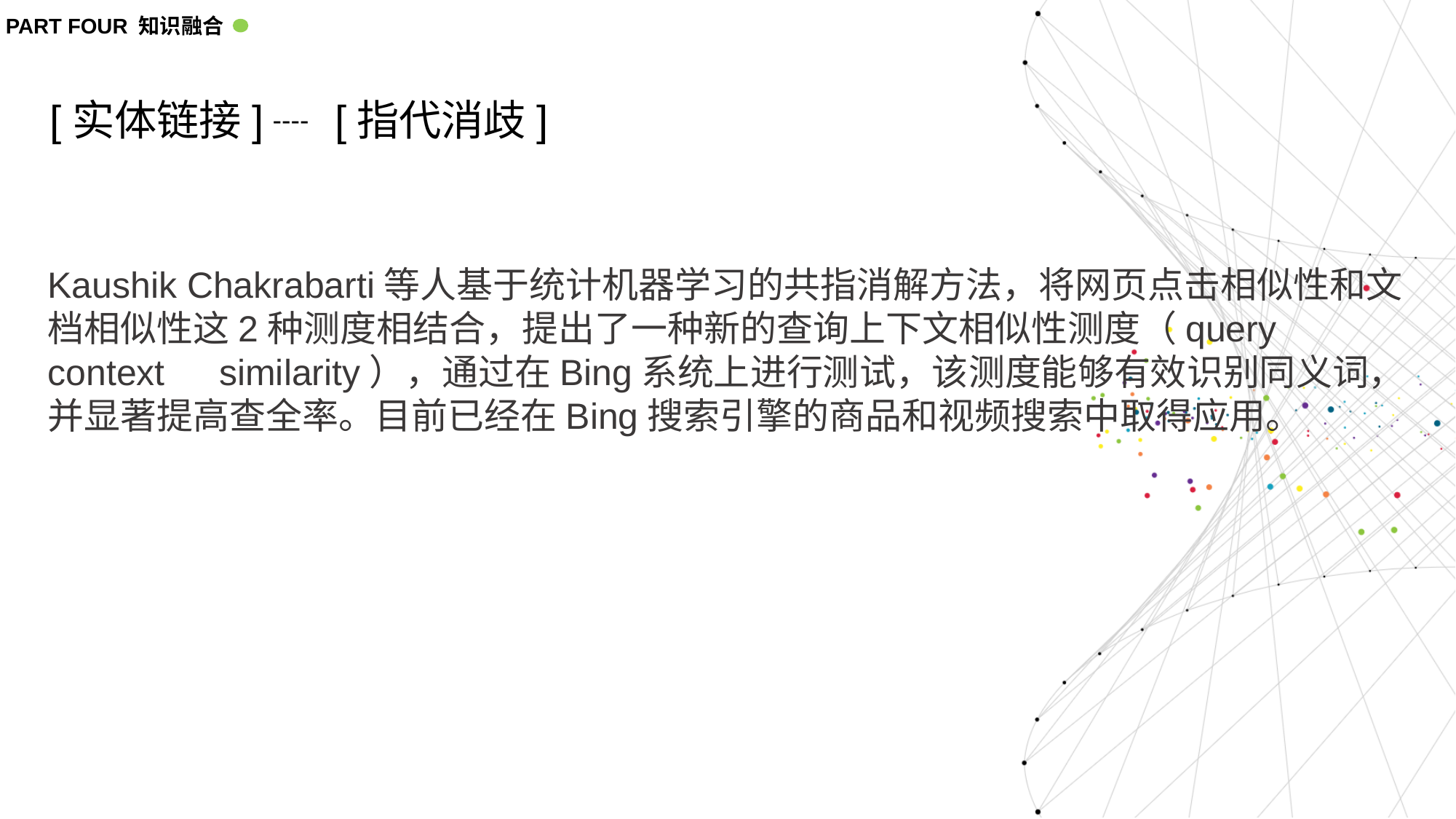

PART FOUR 知识融合

[实体链接]
[指代消歧]
----
Kaushik Chakrabarti等人基于统计机器学习的共指消解方法，将网页点击相似性和文档相似性这2种测度相结合，提出了一种新的查询上下文相似性测度（query context　similarity），通过在Bing系统上进行测试，该测度能够有效识别同义词，并显著提高查全率。目前已经在Bing搜索引擎的商品和视频搜索中取得应用。